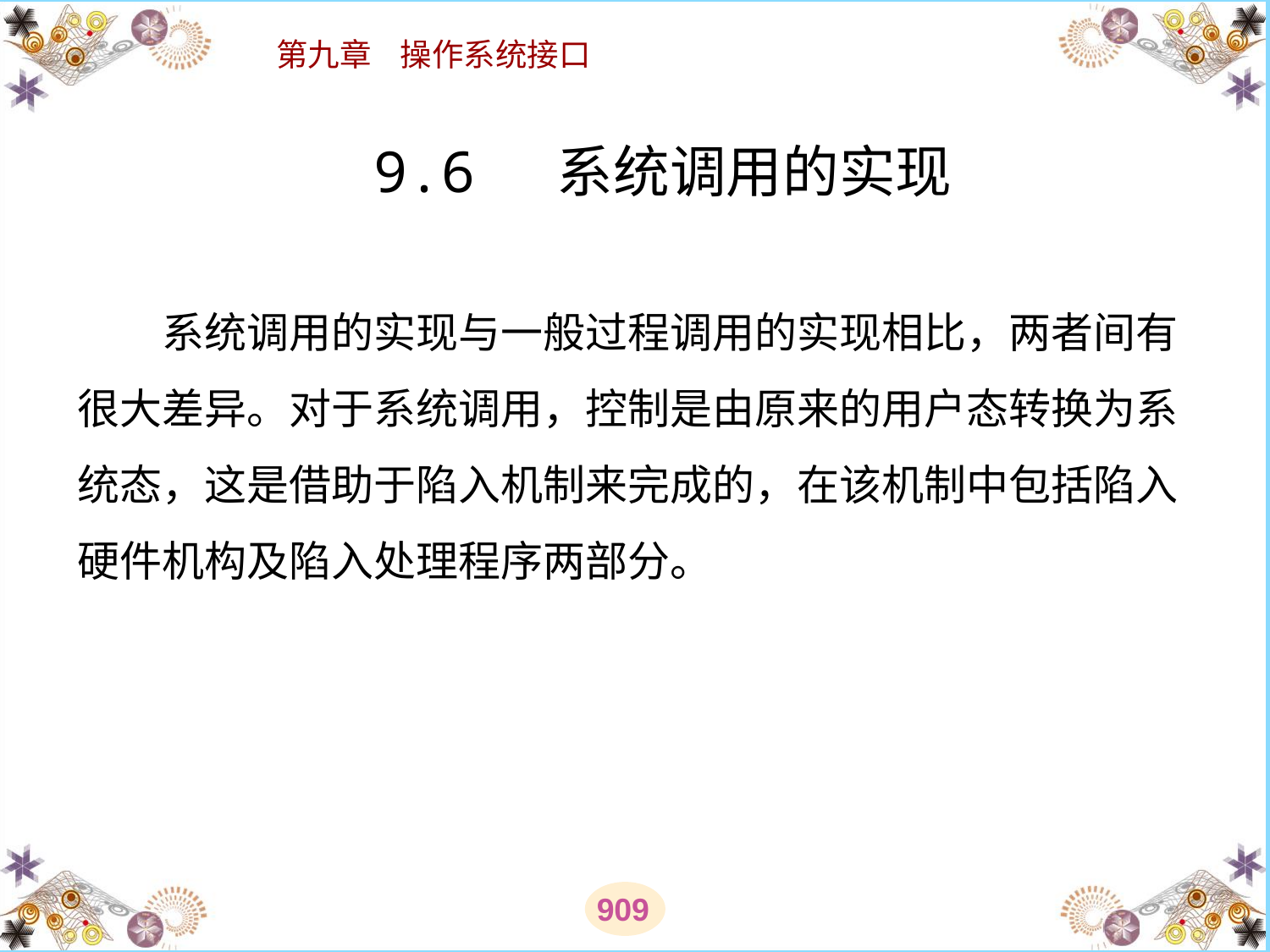

# 9.6  系统调用的实现 　　系统调用的实现与一般过程调用的实现相比，两者间有很大差异。对于系统调用，控制是由原来的用户态转换为系统态，这是借助于陷入机制来完成的，在该机制中包括陷入硬件机构及陷入处理程序两部分。